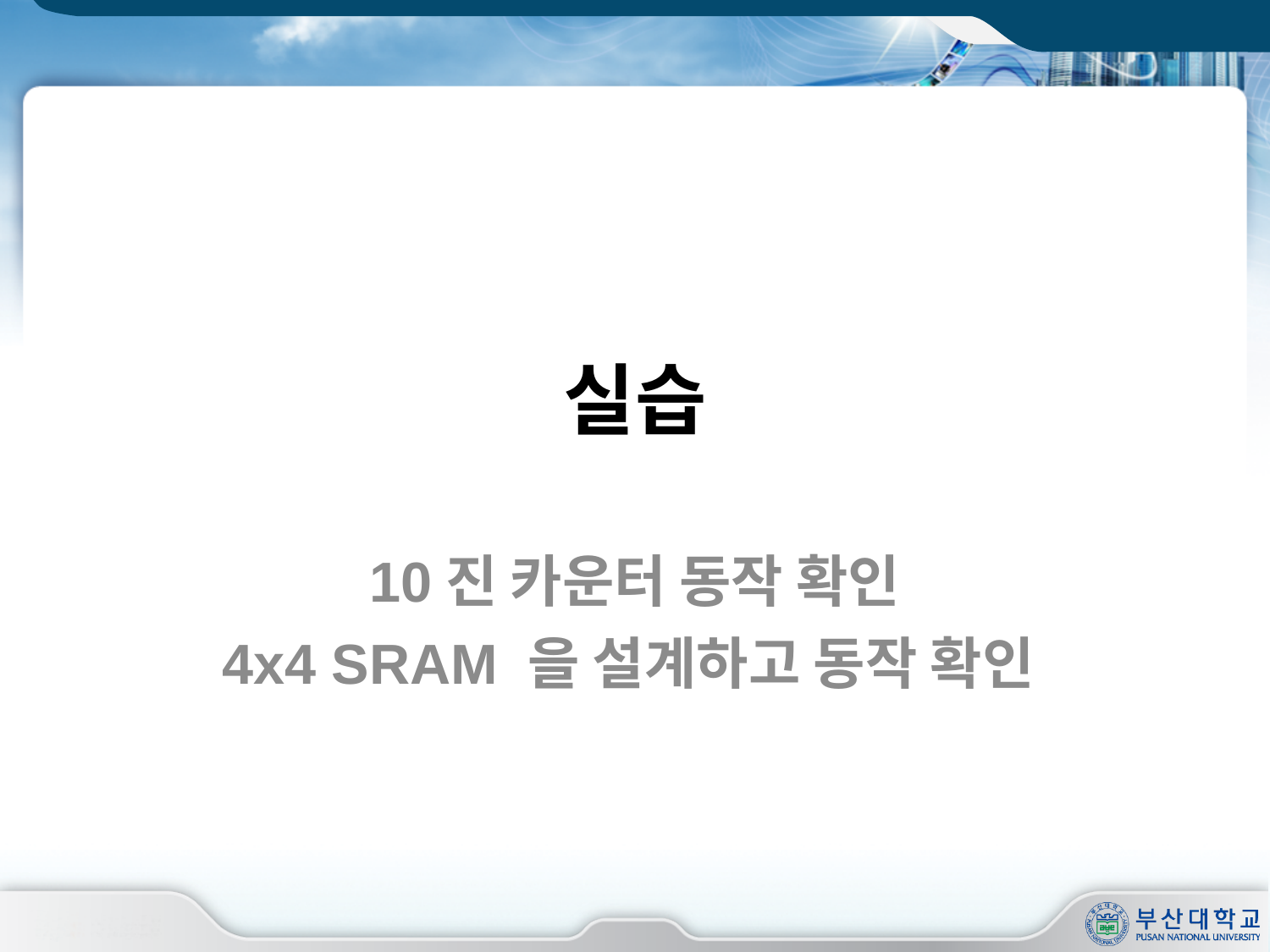

# 실습
10진 카운터 동작 확인
4x4 SRAM 을 설계하고 동작 확인